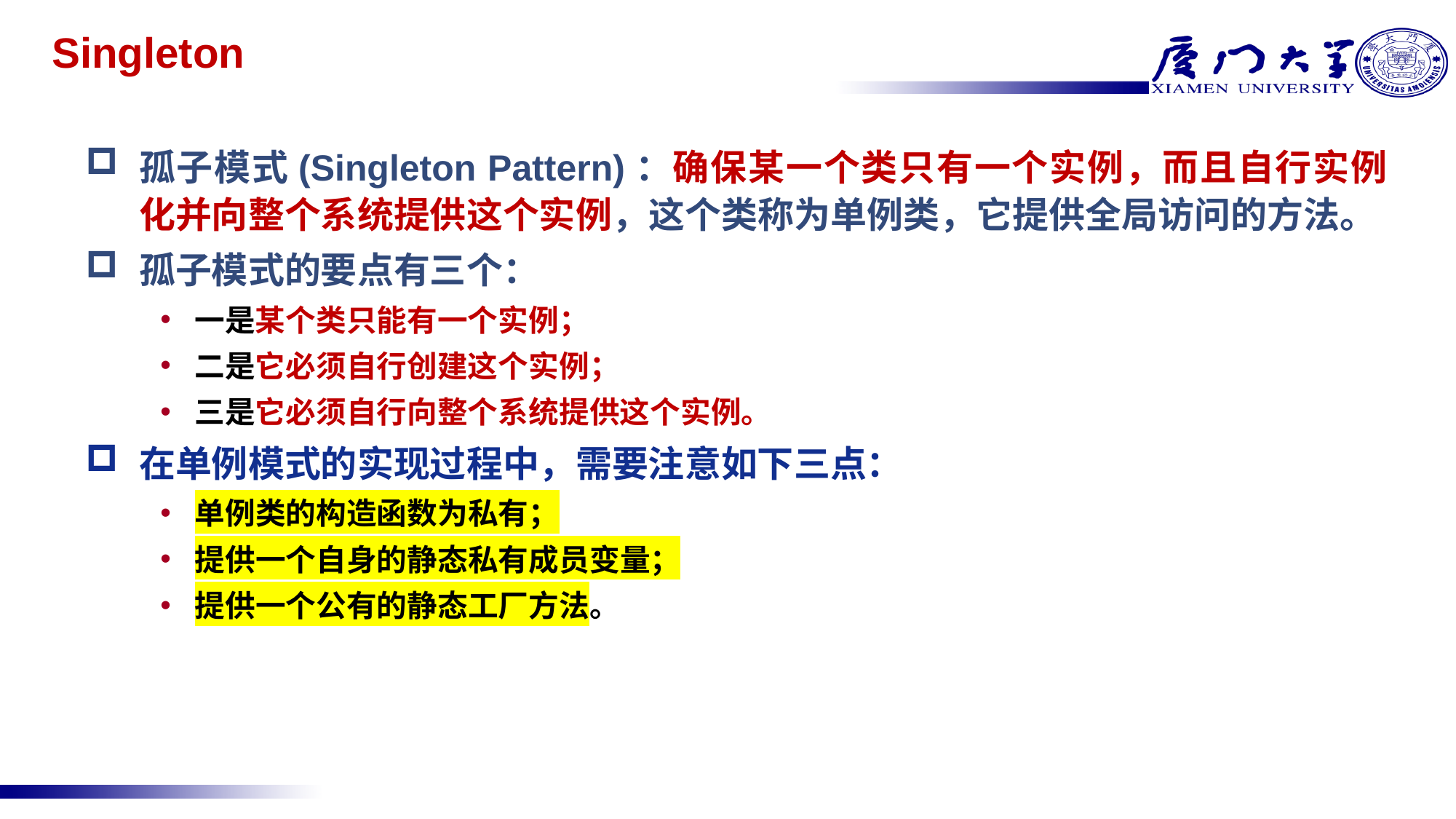

# Singleton
孤子模式(Singleton Pattern)：确保某一个类只有一个实例，而且自行实例化并向整个系统提供这个实例，这个类称为单例类，它提供全局访问的方法。
孤子模式的要点有三个：
一是某个类只能有一个实例；
二是它必须自行创建这个实例；
三是它必须自行向整个系统提供这个实例。
在单例模式的实现过程中，需要注意如下三点：
单例类的构造函数为私有；
提供一个自身的静态私有成员变量；
提供一个公有的静态工厂方法。